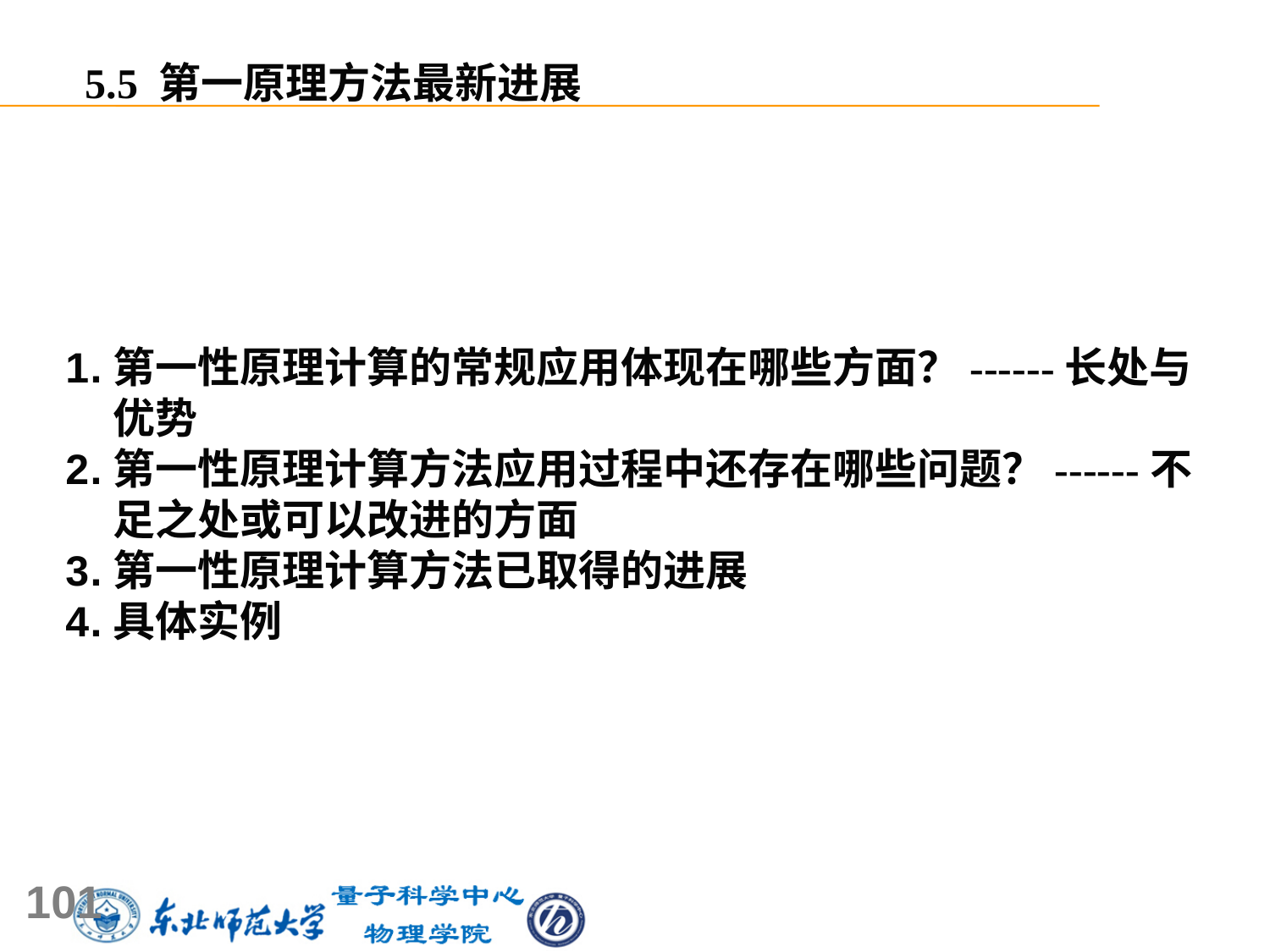

5.5 第一原理方法最新进展

第一性原理计算的常规应用体现在哪些方面？------长处与优势
第一性原理计算方法应用过程中还存在哪些问题？------不足之处或可以改进的方面
第一性原理计算方法已取得的进展
具体实例
101